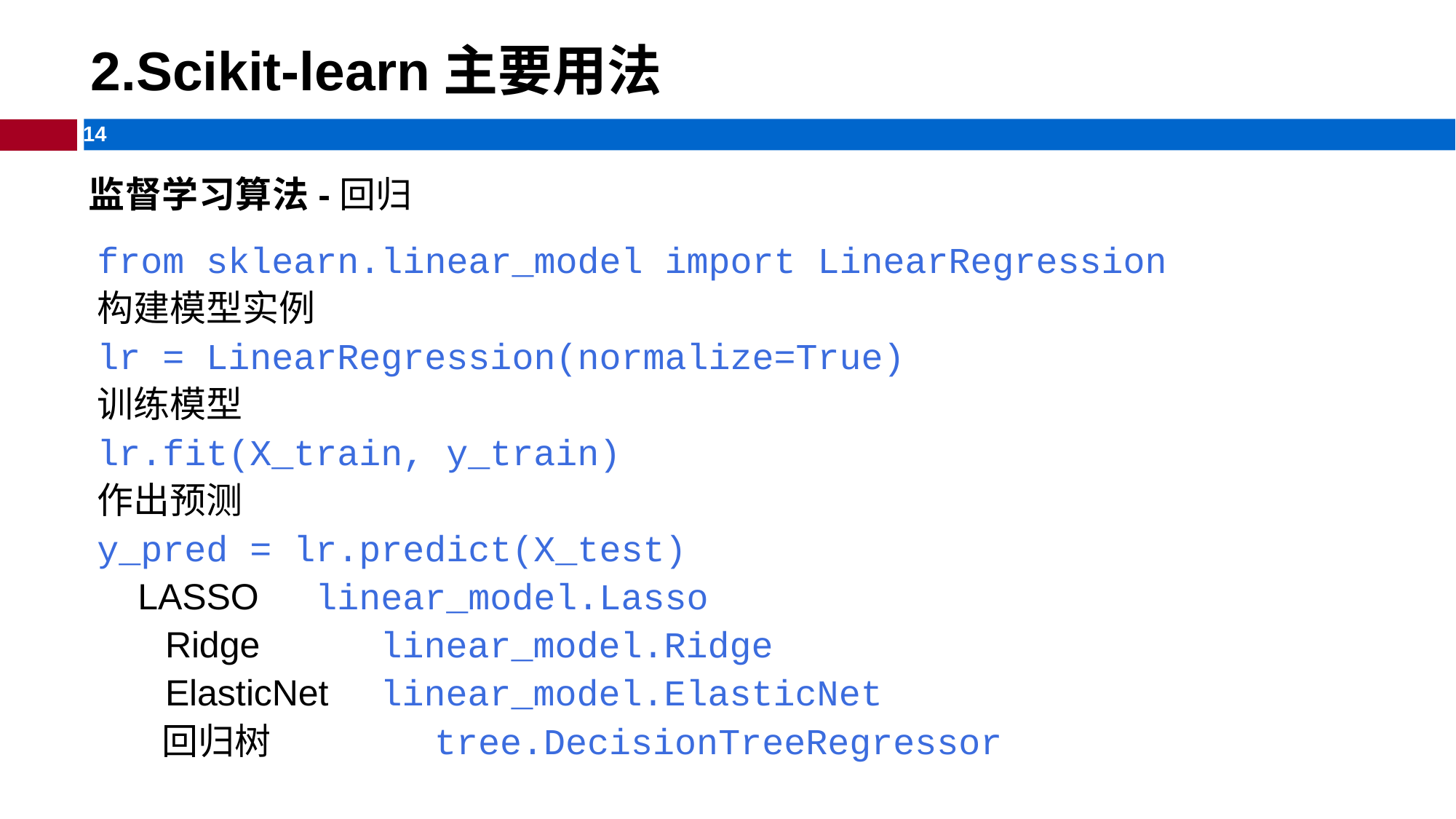

# 2.Scikit-learn主要用法
监督学习算法-回归

from sklearn.linear_model import LinearRegression
构建模型实例
lr = LinearRegression(normalize=True)
训练模型
lr.fit(X_train, y_train)
作出预测

y_pred = lr.predict(X_test)

    LASSO	linear_model.Lasso
Ridge	linear_model.Ridge
ElasticNet	linear_model.ElasticNet
回归树	      tree.DecisionTreeRegressor